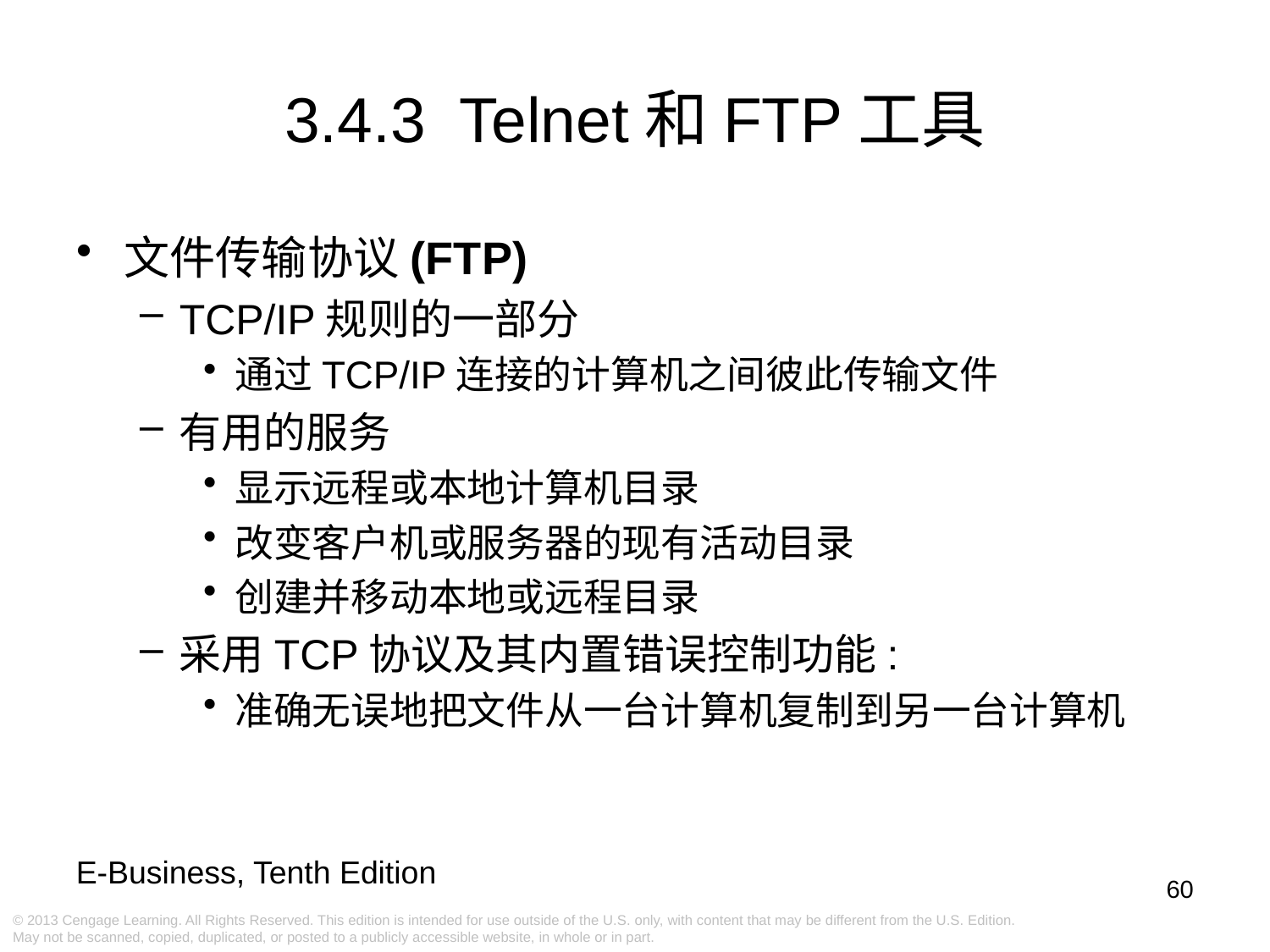

# 3.4.3  Telnet和FTP工具
文件传输协议(FTP)
TCP/IP规则的一部分
通过TCP/IP连接的计算机之间彼此传输文件
有用的服务
显示远程或本地计算机目录
改变客户机或服务器的现有活动目录
创建并移动本地或远程目录
采用TCP协议及其内置错误控制功能:
准确无误地把文件从一台计算机复制到另一台计算机
60